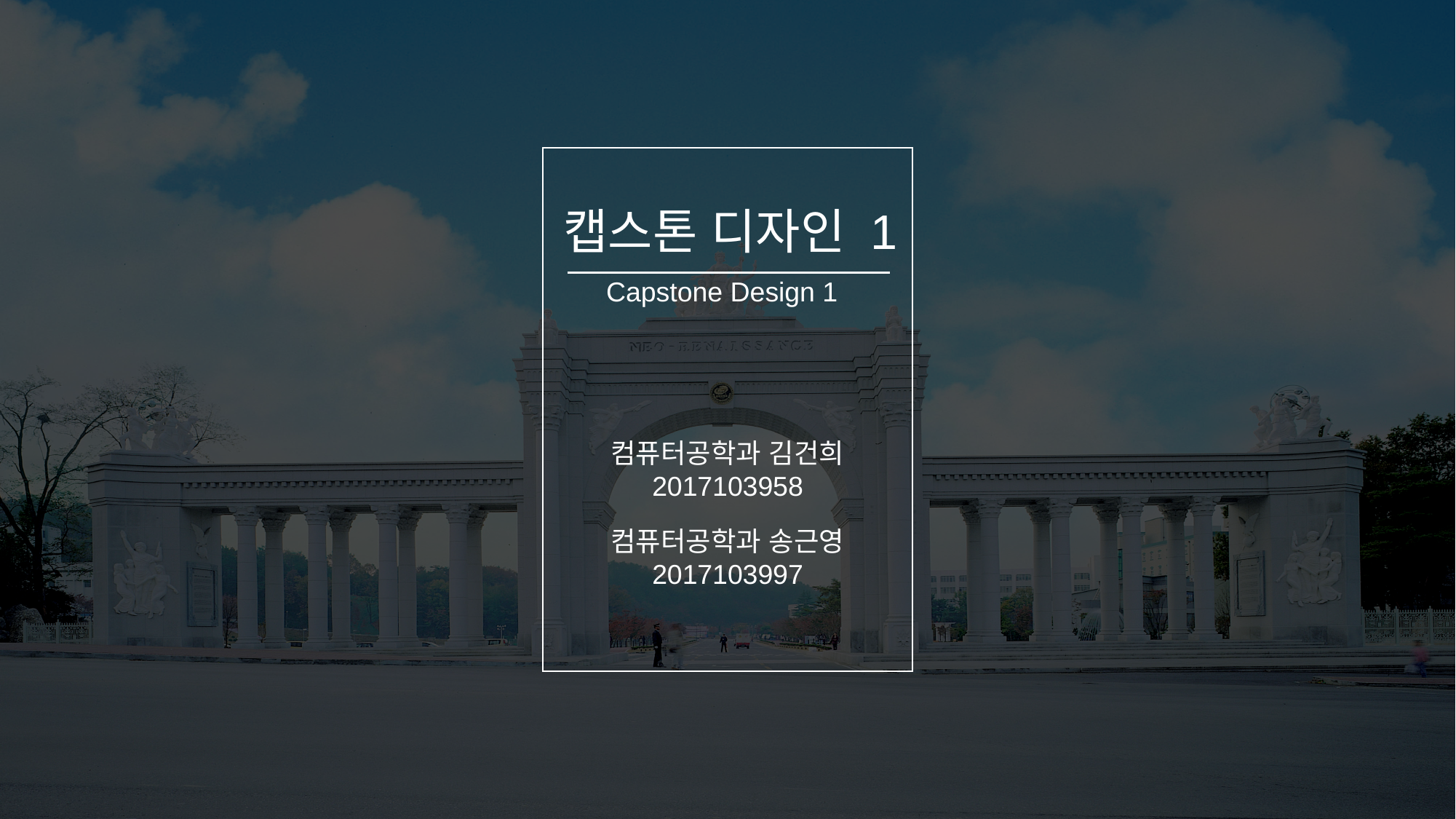

캡스톤 디자인 1
Capstone Design 1
컴퓨터공학과 김건희
2017103958
컴퓨터공학과 송근영
2017103997